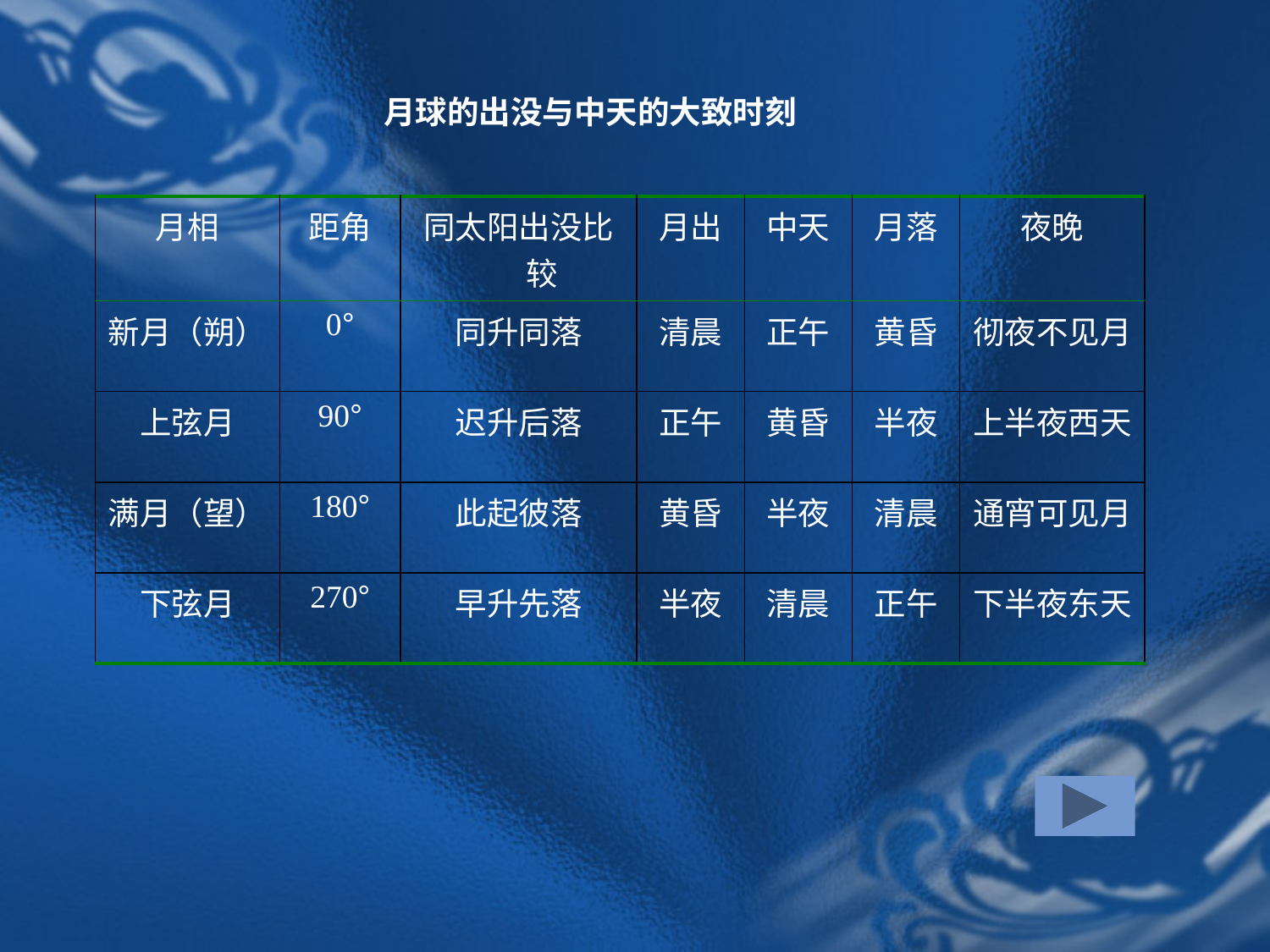

月球的出没与中天的大致时刻
| 月相 | 距角 | 同太阳出没比较 | 月出 | 中天 | 月落 | 夜晚 |
| --- | --- | --- | --- | --- | --- | --- |
| 新月（朔） | 0° | 同升同落 | 清晨 | 正午 | 黄昏 | 彻夜不见月 |
| 上弦月 | 90° | 迟升后落 | 正午 | 黄昏 | 半夜 | 上半夜西天 |
| 满月（望） | 180° | 此起彼落 | 黄昏 | 半夜 | 清晨 | 通宵可见月 |
| 下弦月 | 270° | 早升先落 | 半夜 | 清晨 | 正午 | 下半夜东天 |